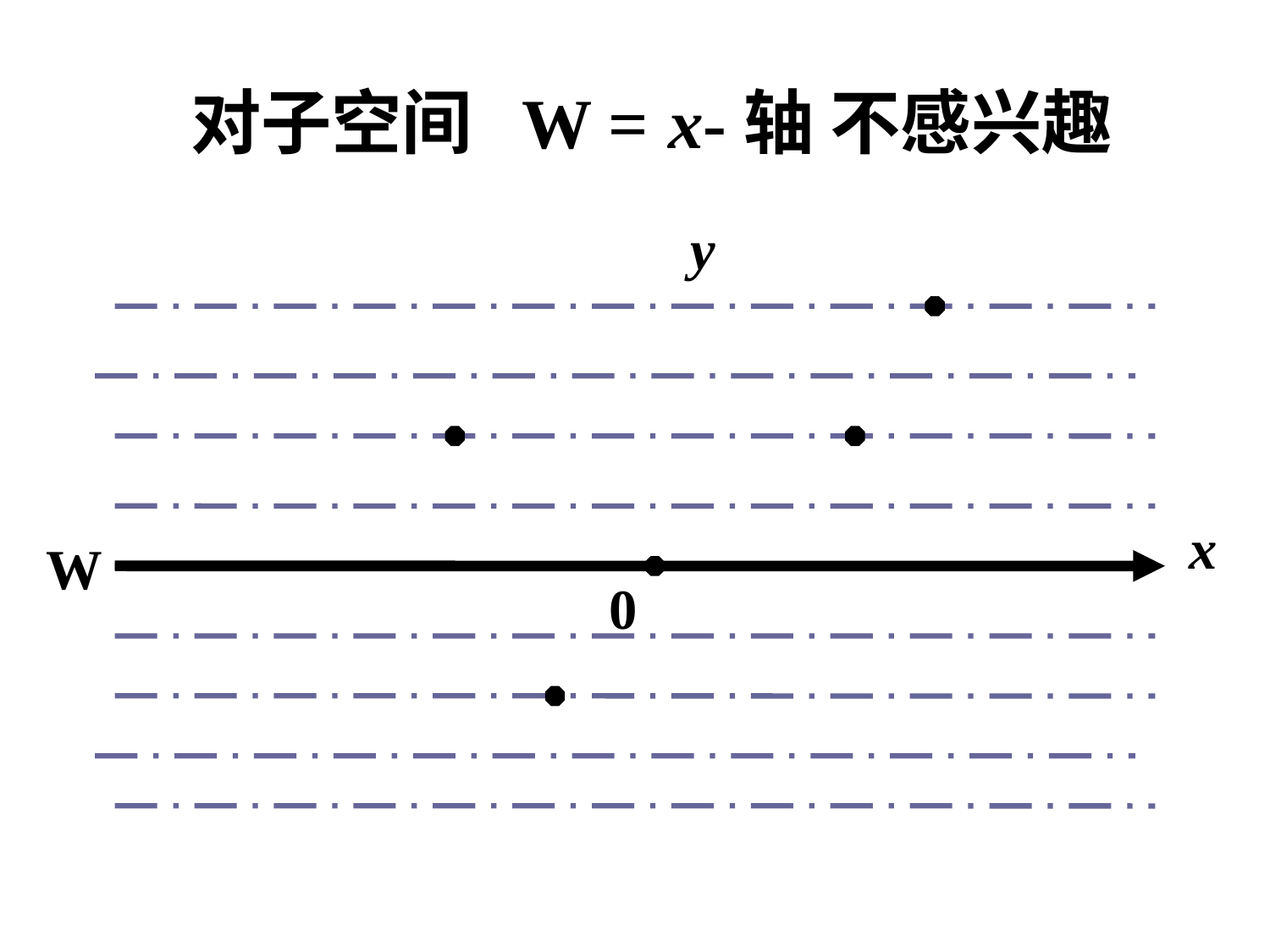

# 对子空间  W = x-轴 不感兴趣
y

x

W
0